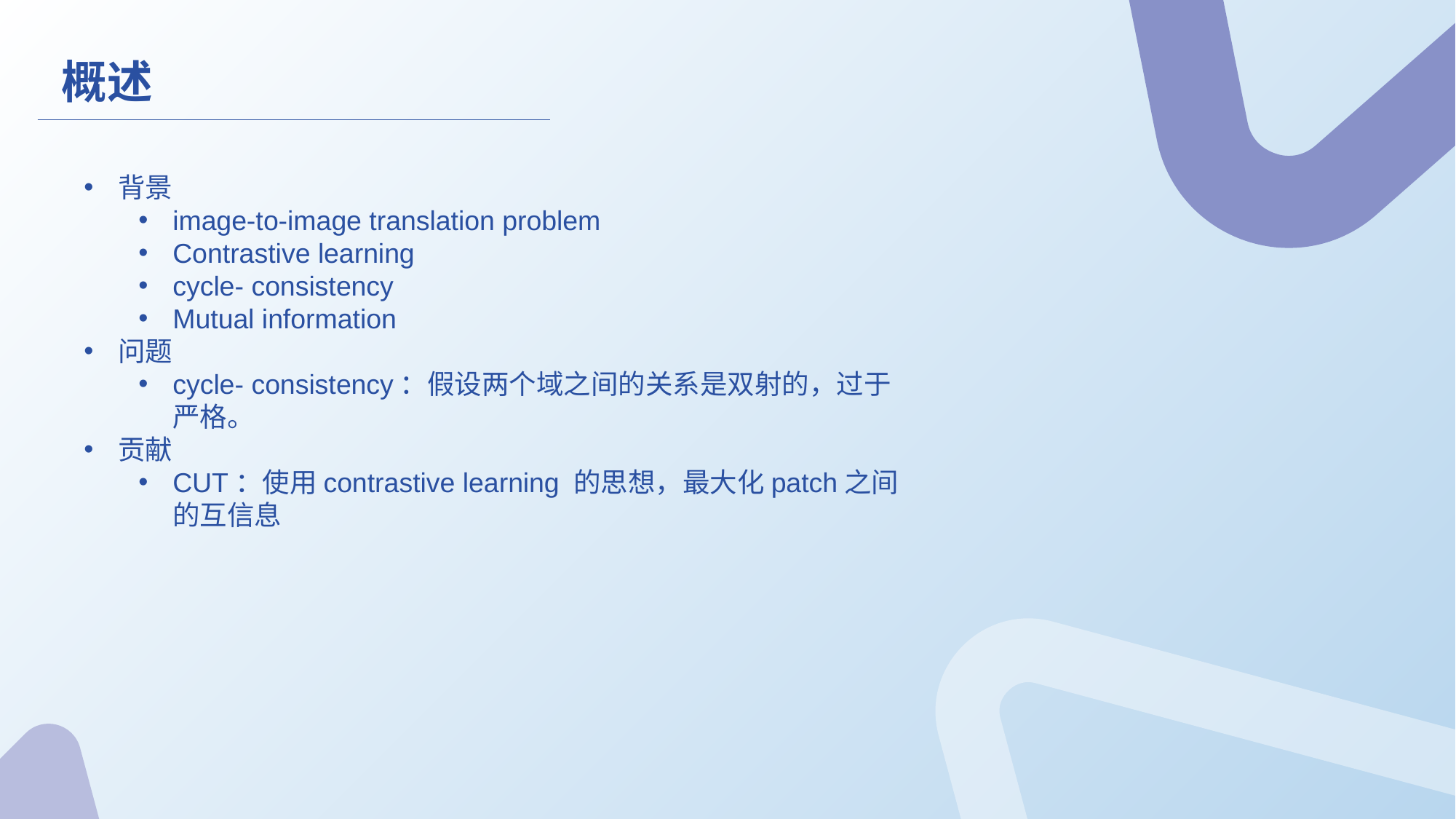

概述
背景
image-to-image translation problem
Contrastive learning
cycle- consistency
Mutual information
问题
cycle- consistency：假设两个域之间的关系是双射的，过于严格。
贡献
CUT：使用contrastive learning 的思想，最大化patch之间的互信息